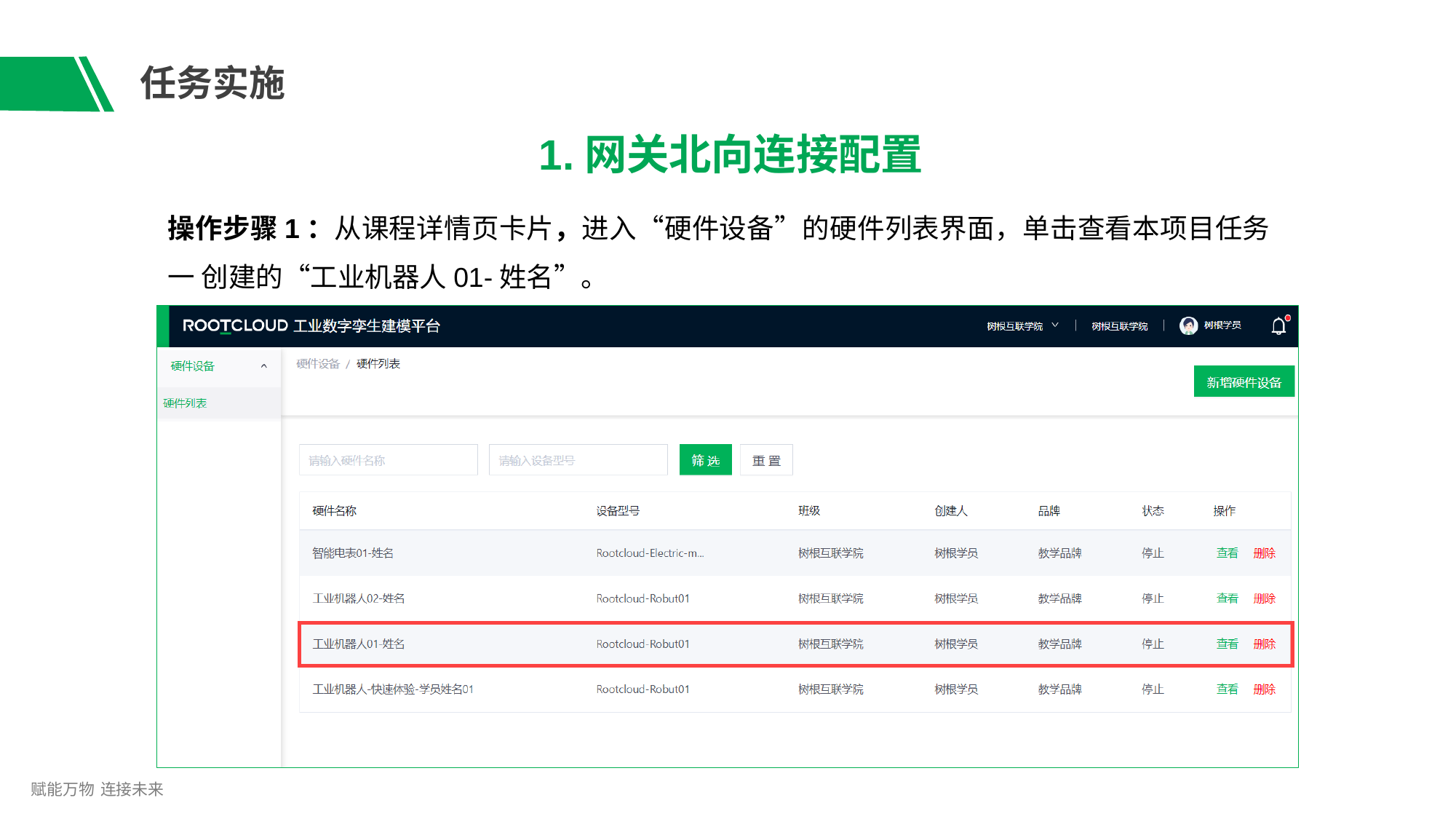

# 任务实施
1.网关北向连接配置
操作步骤1：从课程详情页卡片，进入“硬件设备”的硬件列表界面，单击查看本项目任务一 创建的“工业机器人01-姓名”。

赋能万物 连接未来